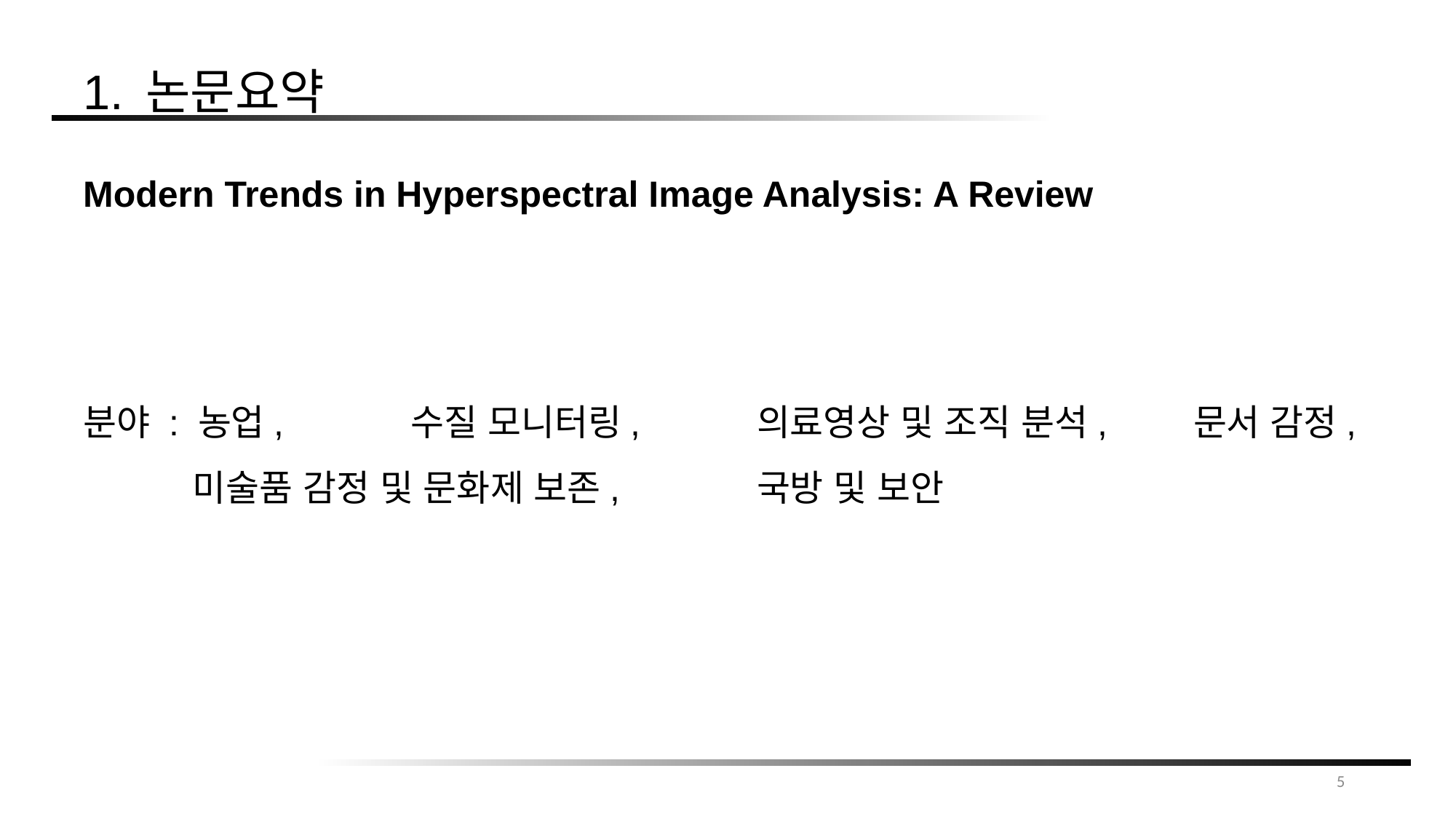

1. 논문요약
Modern Trends in Hyperspectral Image Analysis: A Review
분야 : 농업,		수질 모니터링,	 의료영상 및 조직 분석, 	 문서 감정, 	 	미술품 감정 및 문화제 보존, 	 국방 및 보안
5